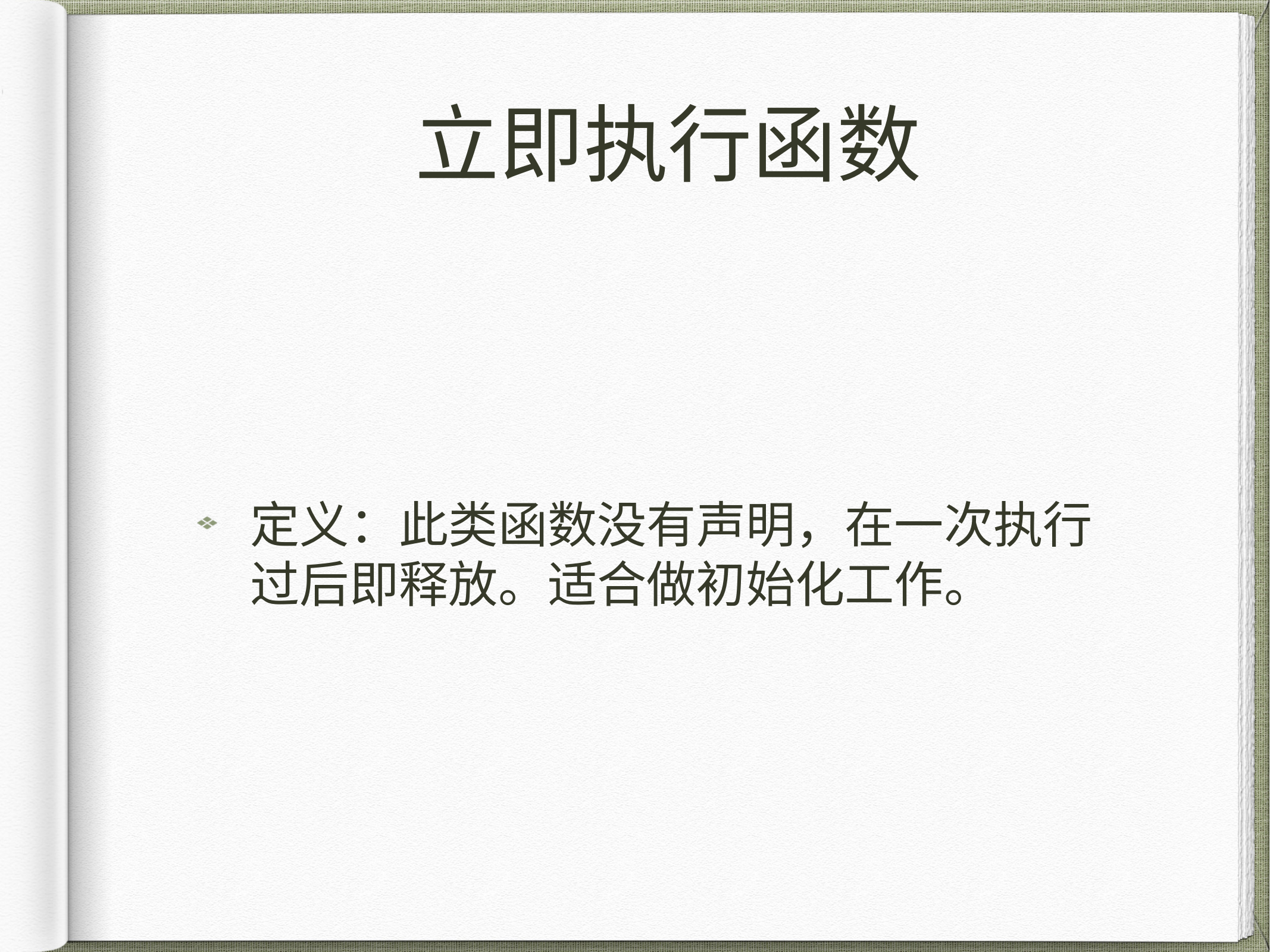

# 立即执行函数
定义：此类函数没有声明，在一次执行过后即释放。适合做初始化工作。